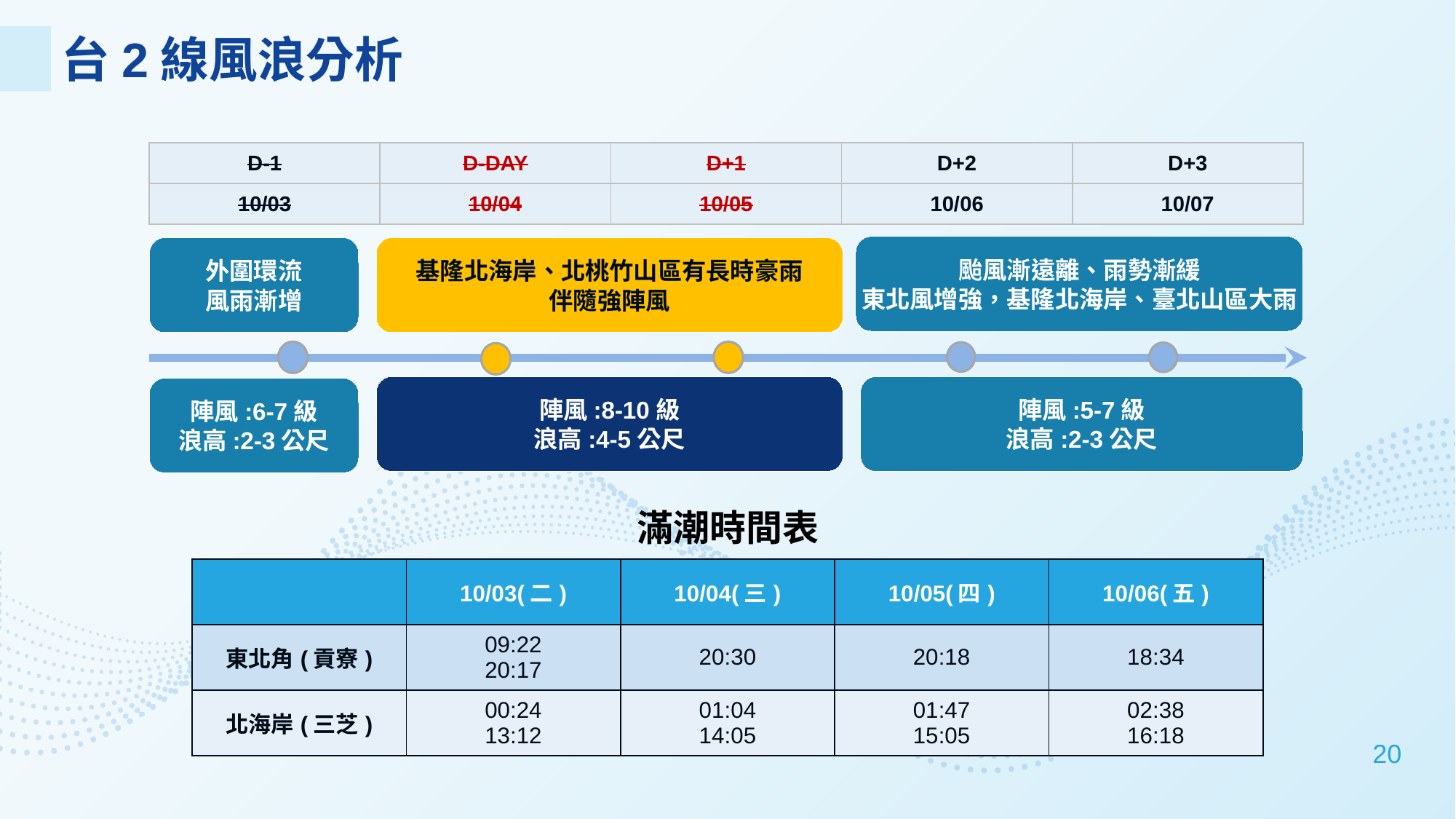

| D-1 | D-DAY | D+1 | D+2 | D+3 |
| --- | --- | --- | --- | --- |
| 10/03 | 10/04 | 10/05 | 10/06 | 10/07 |
颱風漸遠離、雨勢漸緩
東北風增強，基隆北海岸、臺北山區大雨
外圍環流
風雨漸增
基隆北海岸、北桃竹山區有長時豪雨
伴隨強陣風

陣風:8-10級
浪高:4-5公尺
陣風:5-7級
浪高:2-3公尺
陣風:6-7級
浪高:2-3公尺
滿潮時間表
|  | 10/03(二) | 10/04(三) | 10/05(四) | 10/06(五) |
| --- | --- | --- | --- | --- |
| 東北角(貢寮) | 09:22 20:17 | 20:30 | 20:18 | 18:34 |
| 北海岸(三芝) | 00:24 13:12 | 01:04 14:05 | 01:47 15:05 | 02:38 16:18 |
20